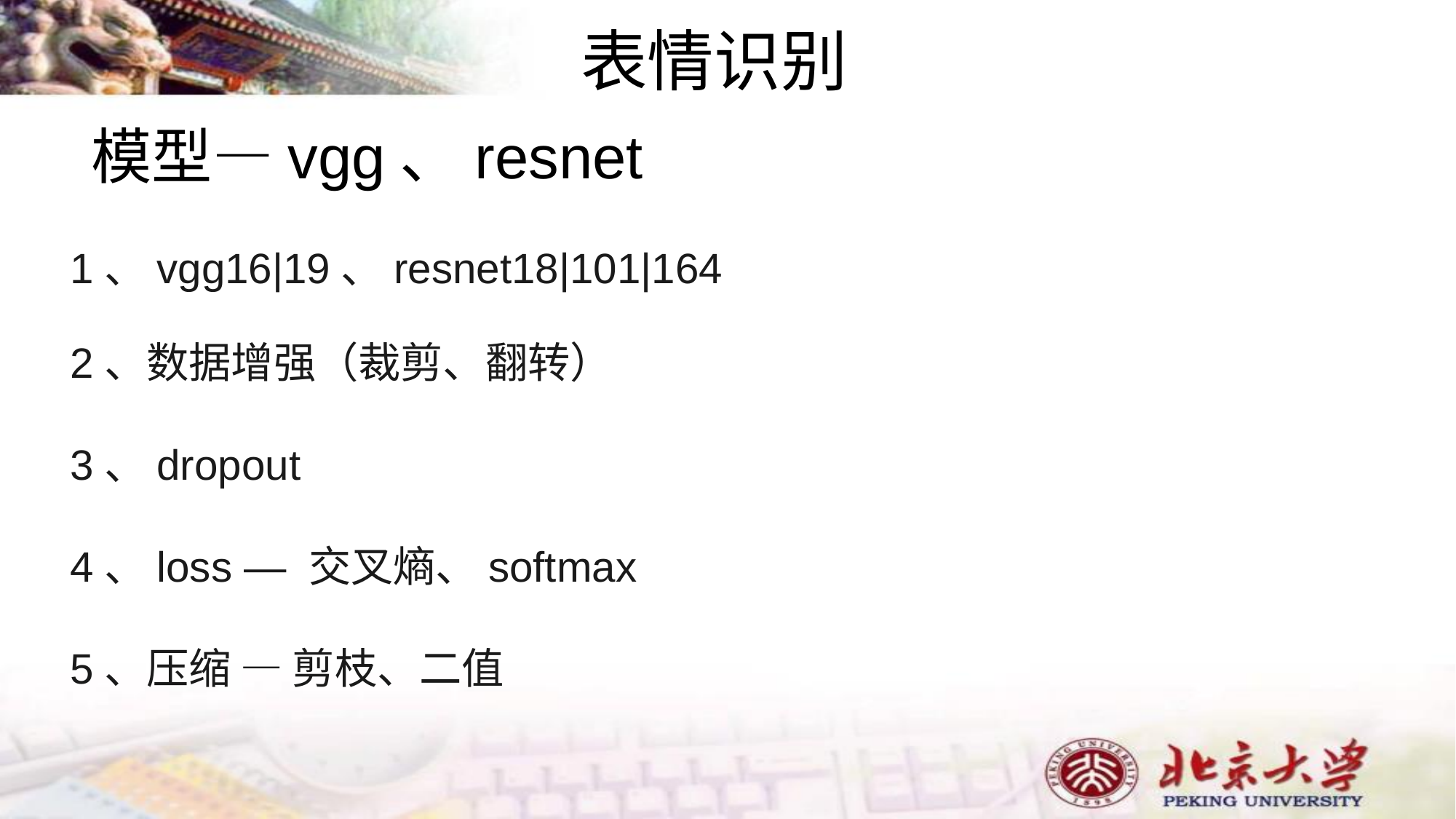

# 表情识别
模型—vgg、resnet
1、vgg16|19、resnet18|101|164

2、数据增强（裁剪、翻转）

3、dropout

4、loss — 交叉熵、softmax

5、压缩 — 剪枝、二值